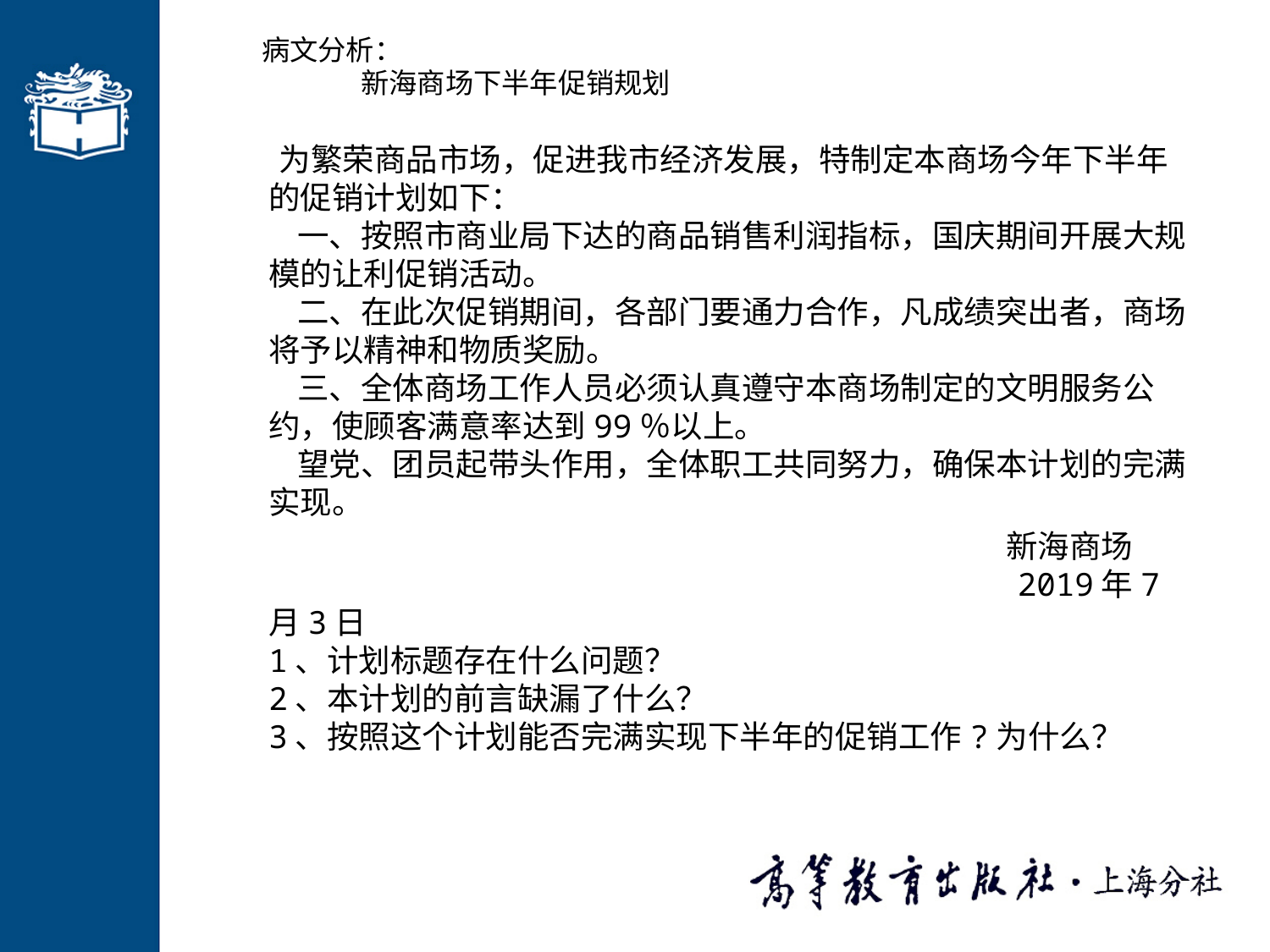

# 病文分析：

                     新海商场下半年促销规划
       为繁荣商品市场，促进我市经济发展，特制定本商场今年下半年的促销计划如下：
    一、按照市商业局下达的商品销售利润指标，国庆期间开展大规模的让利促销活动。
    二、在此次促销期间，各部门要通力合作，凡成绩突出者，商场将予以精神和物质奖励。
    三、全体商场工作人员必须认真遵守本商场制定的文明服务公约，使顾客满意率达到99％以上。
    望党、团员起带头作用，全体职工共同努力，确保本计划的完满实现。
                                                                                                            新海商场
                                                                                                       2019年7月3日
1、计划标题存在什么问题？                
2、本计划的前言缺漏了什么？
3、按照这个计划能否完满实现下半年的促销工作?为什么？